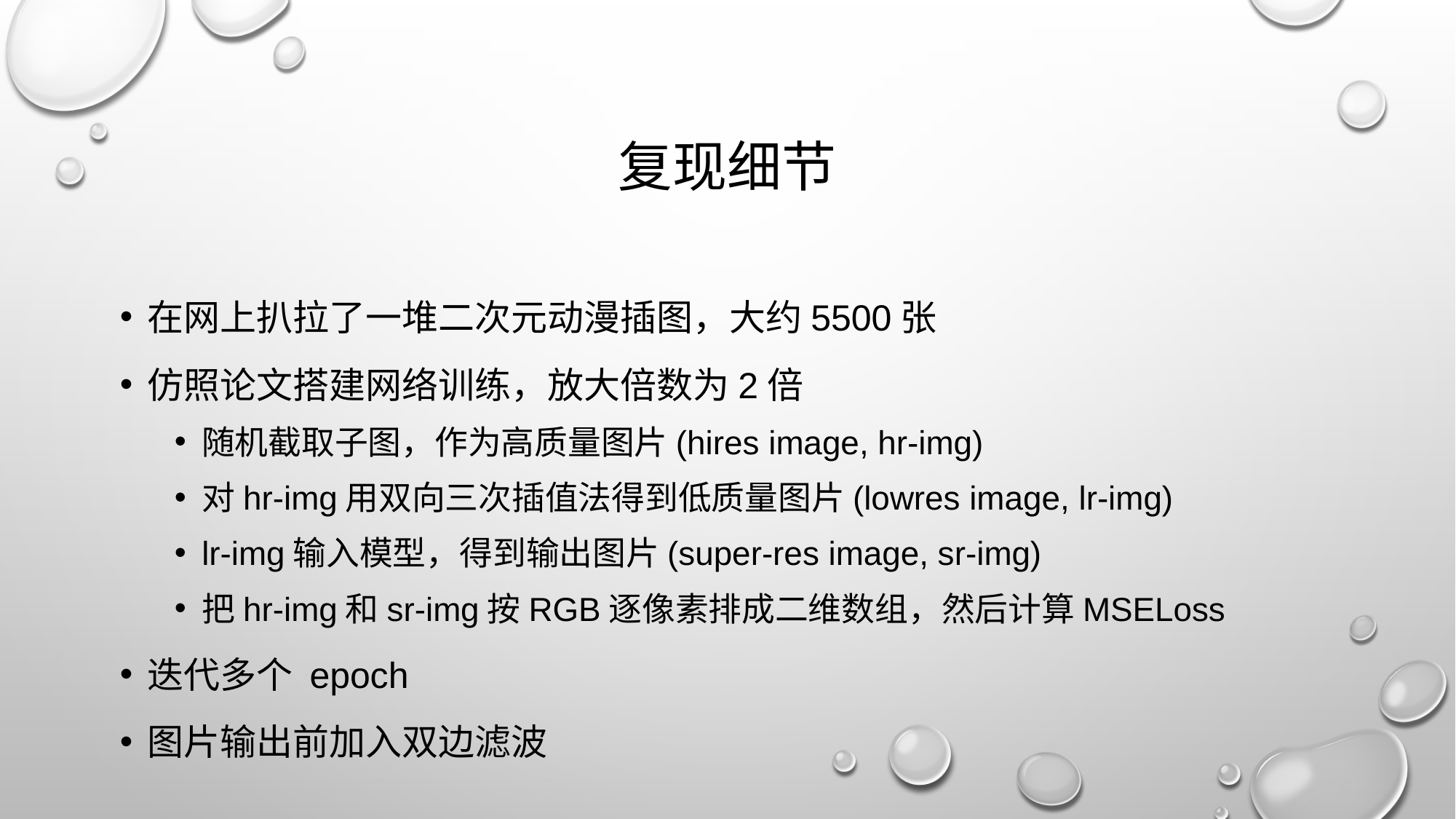

# 复现细节
在网上扒拉了一堆二次元动漫插图，大约5500张
仿照论文搭建网络训练，放大倍数为2倍
随机截取子图，作为高质量图片(hires image, hr-img)
对hr-img用双向三次插值法得到低质量图片(lowres image, lr-img)
lr-img输入模型，得到输出图片(super-res image, sr-img)
把hr-img和sr-img按RGB逐像素排成二维数组，然后计算MSELoss
迭代多个 epoch
图片输出前加入双边滤波